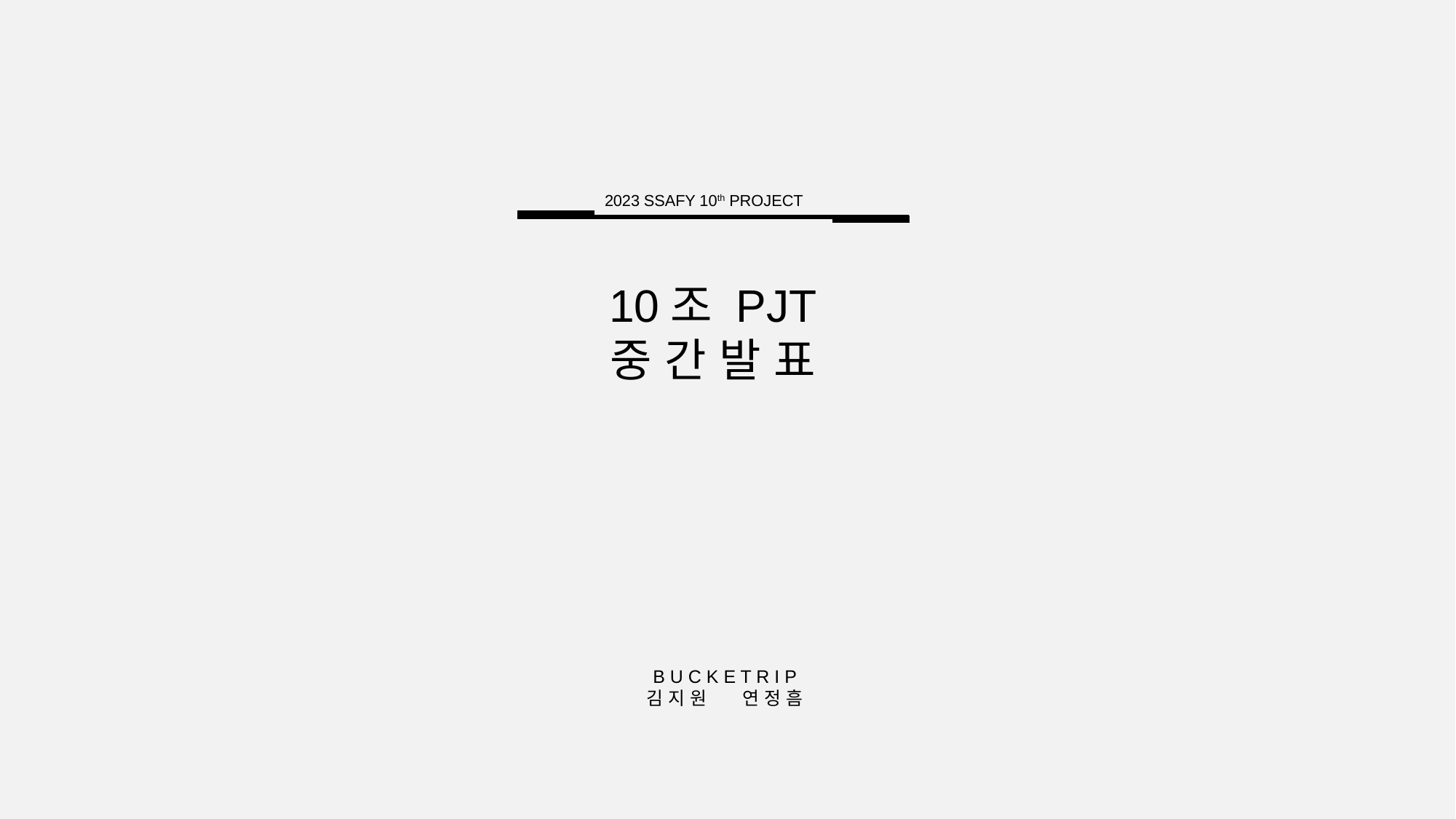

2023 SSAFY 10th PROJECT

10조 PJT
중 간 발 표
B U C K E T R I P
김 지 원       연 정 흠